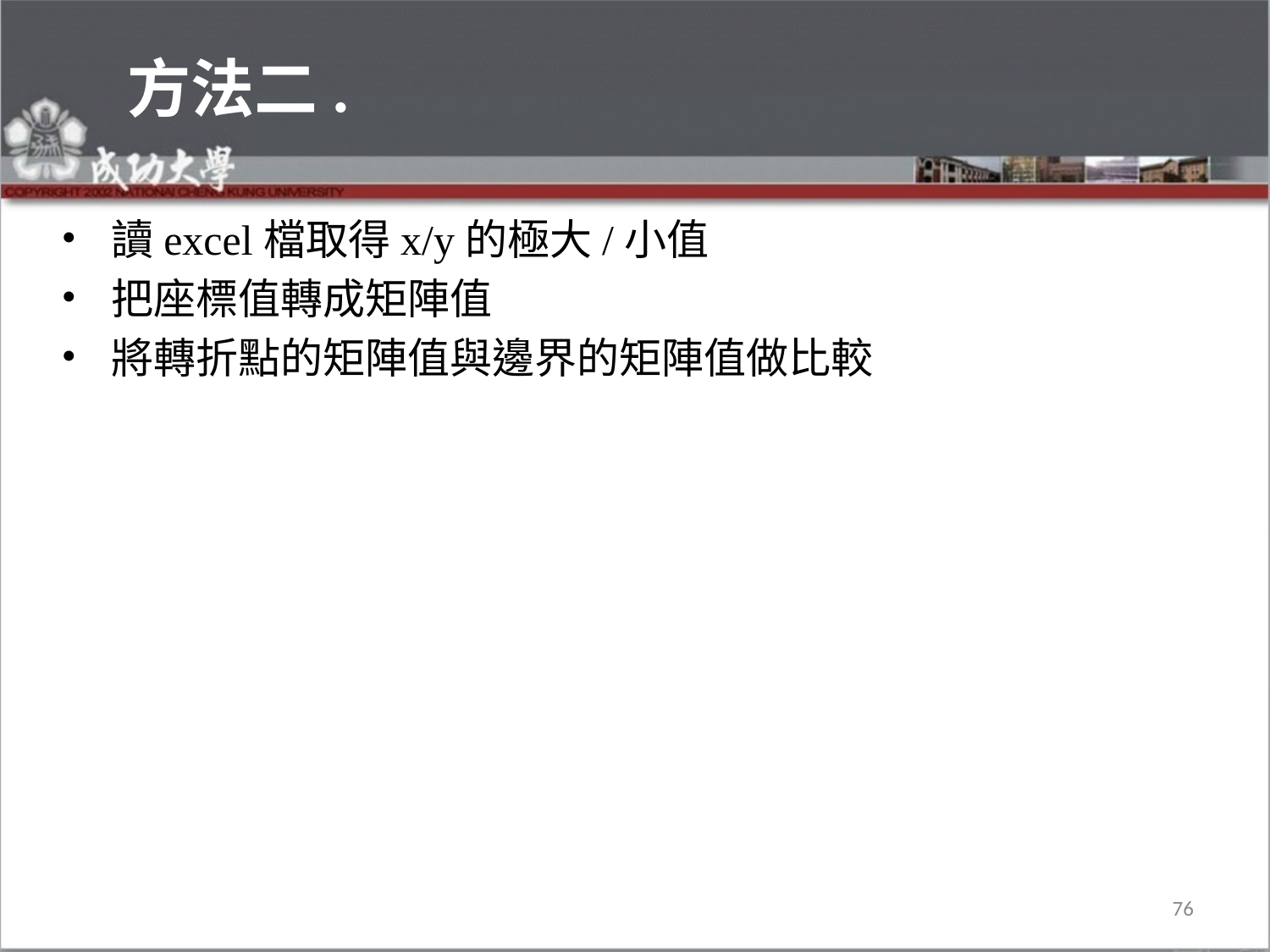

# 方法二.
讀excel檔取得x/y的極大/小值
把座標值轉成矩陣值
將轉折點的矩陣值與邊界的矩陣值做比較

76